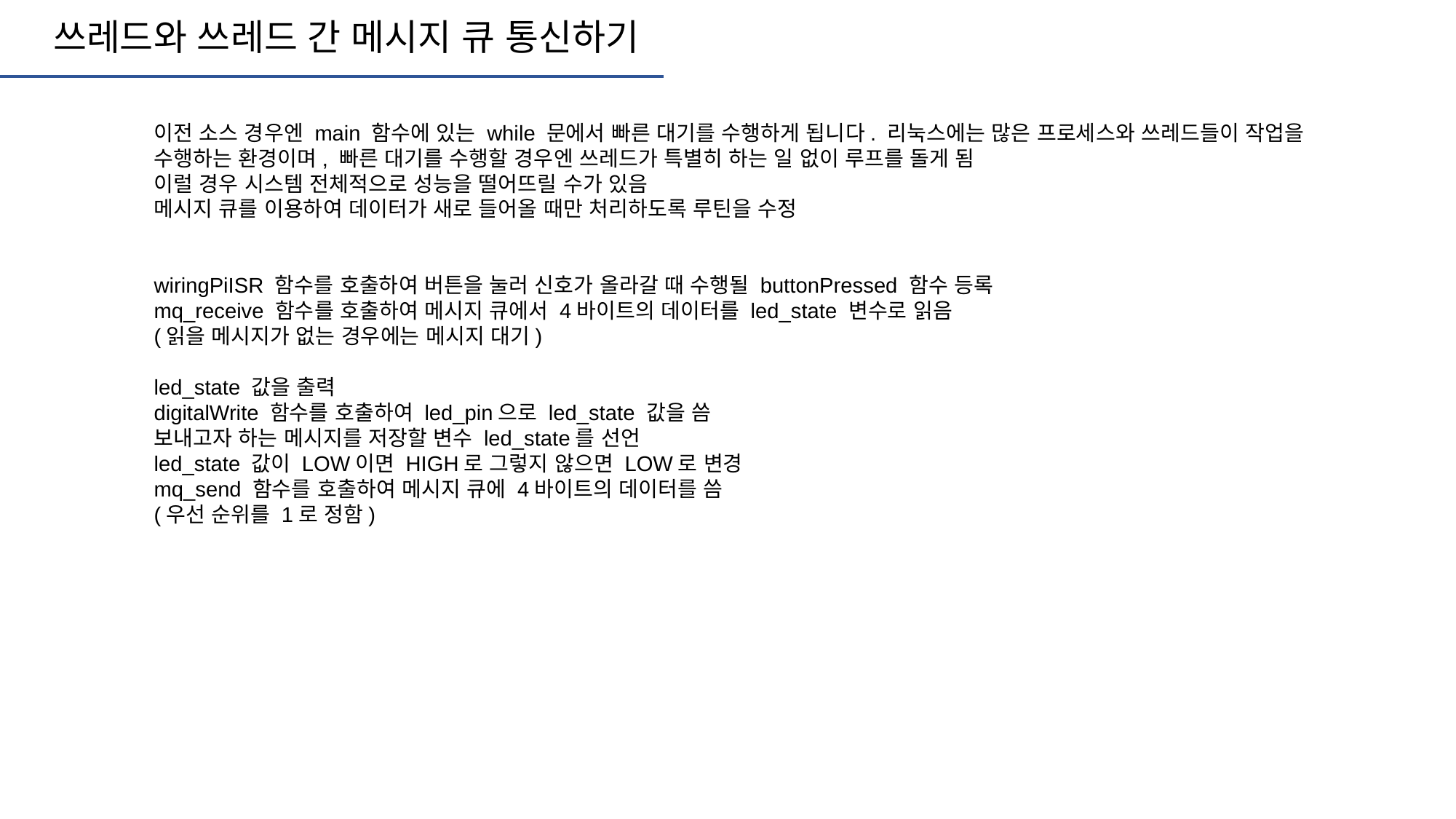

쓰레드와 쓰레드 간 메시지 큐 통신하기
이전 소스 경우엔 main 함수에 있는 while 문에서 빠른 대기를 수행하게 됩니다. 리눅스에는 많은 프로세스와 쓰레드들이 작업을
수행하는 환경이며, 빠른 대기를 수행할 경우엔 쓰레드가 특별히 하는 일 없이 루프를 돌게 됨
이럴 경우 시스템 전체적으로 성능을 떨어뜨릴 수가 있음
메시지 큐를 이용하여 데이터가 새로 들어올 때만 처리하도록 루틴을 수정

wiringPiISR 함수를 호출하여 버튼을 눌러 신호가 올라갈 때 수행될 buttonPressed 함수 등록
mq_receive 함수를 호출하여 메시지 큐에서 4바이트의 데이터를 led_state 변수로 읽음
(읽을 메시지가 없는 경우에는 메시지 대기)

led_state 값을 출력
digitalWrite 함수를 호출하여 led_pin으로 led_state 값을 씀
보내고자 하는 메시지를 저장할 변수 led_state를 선언
led_state 값이 LOW이면 HIGH로 그렇지 않으면 LOW로 변경
mq_send 함수를 호출하여 메시지 큐에 4바이트의 데이터를 씀
(우선 순위를 1로 정함)